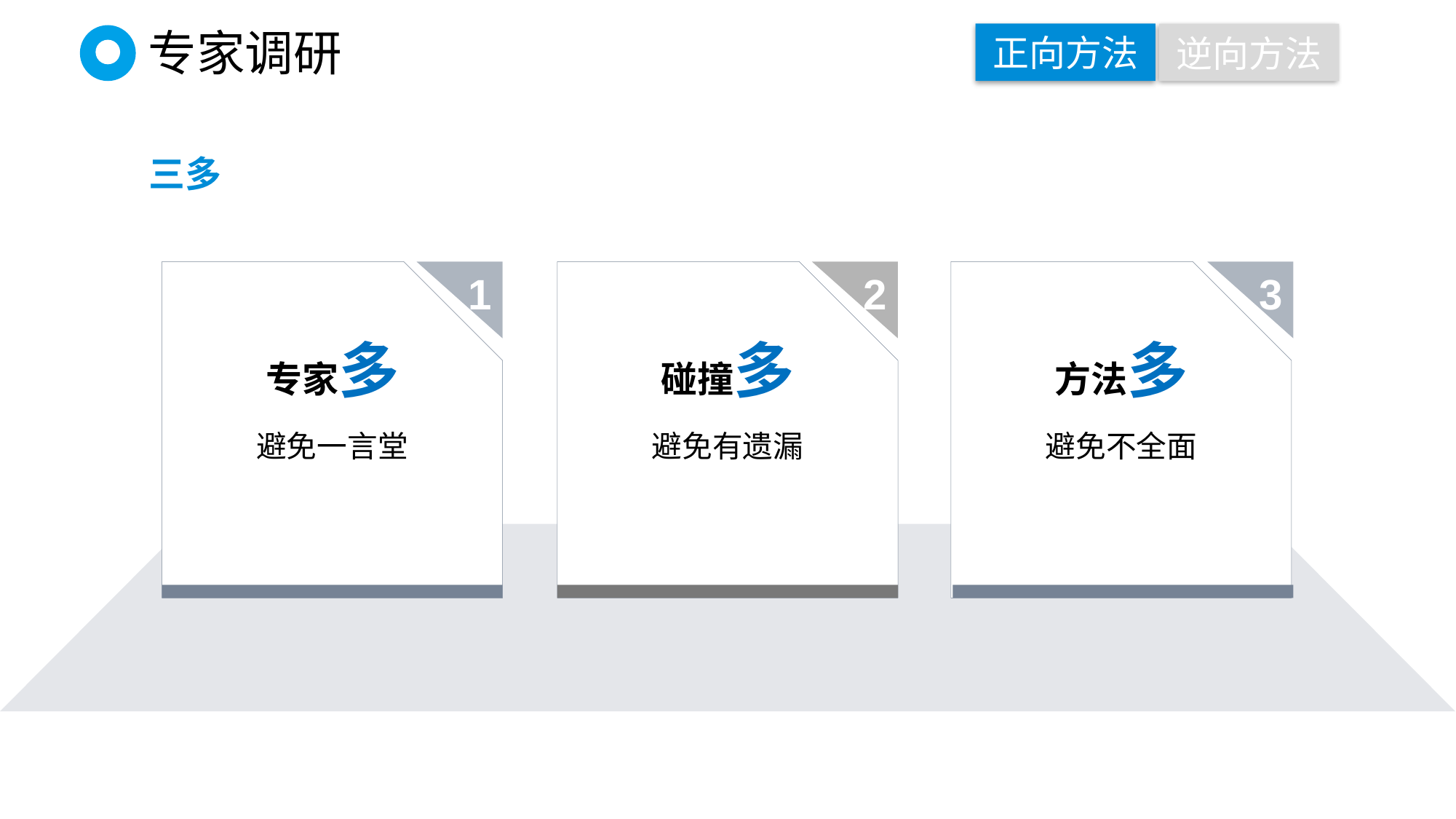

专家调研
正向方法
逆向方法

三多

1

2

3
专家多
避免一言堂
碰撞多
避免有遗漏
方法多
避免不全面